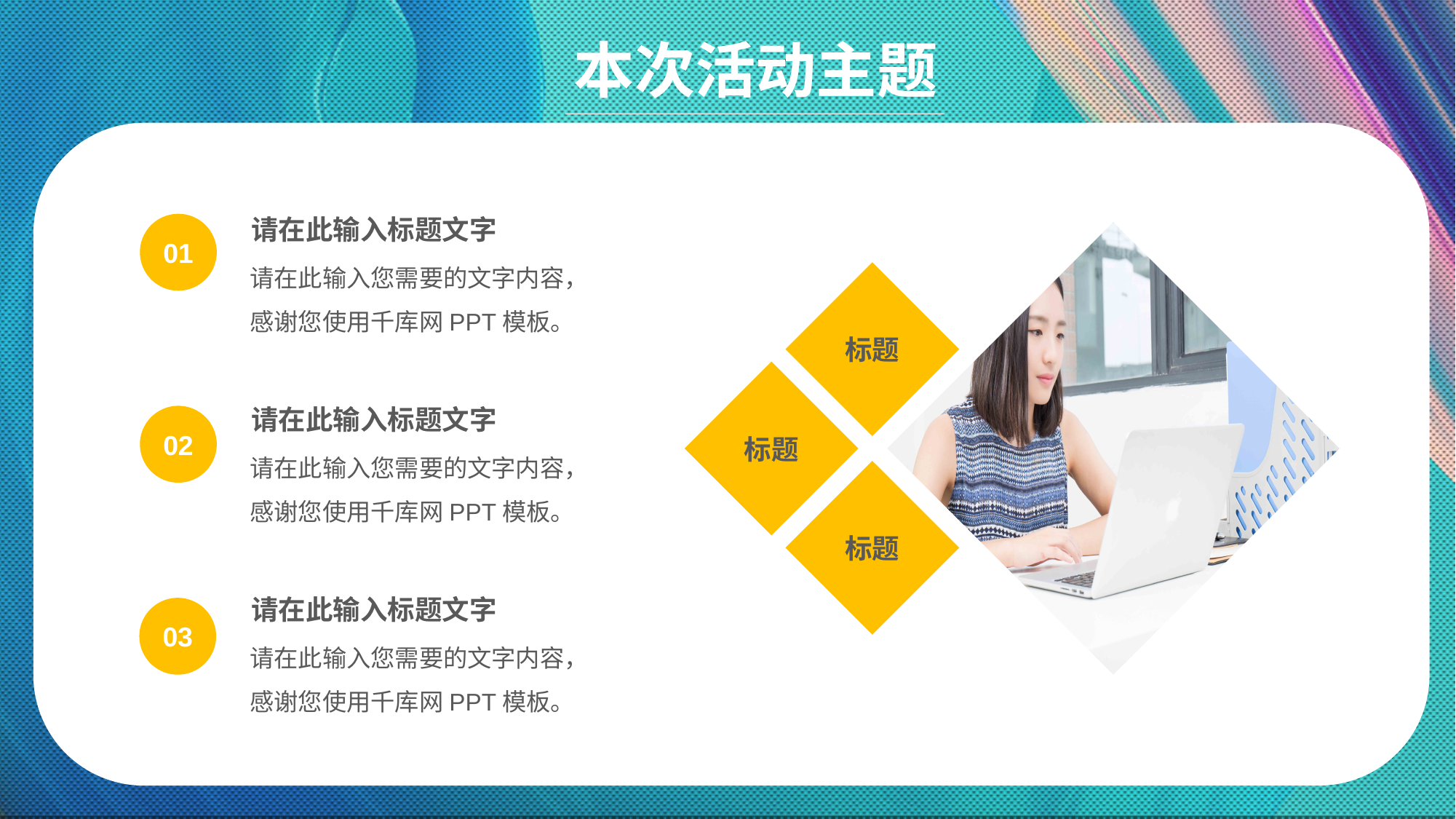

本次活动主题
请在此输入标题文字
01

请在此输入您需要的文字内容，感谢您使用千库网PPT模板。
标题
标题
请在此输入标题文字
02
请在此输入您需要的文字内容，感谢您使用千库网PPT模板。
标题
请在此输入标题文字
03
请在此输入您需要的文字内容，感谢您使用千库网PPT模板。